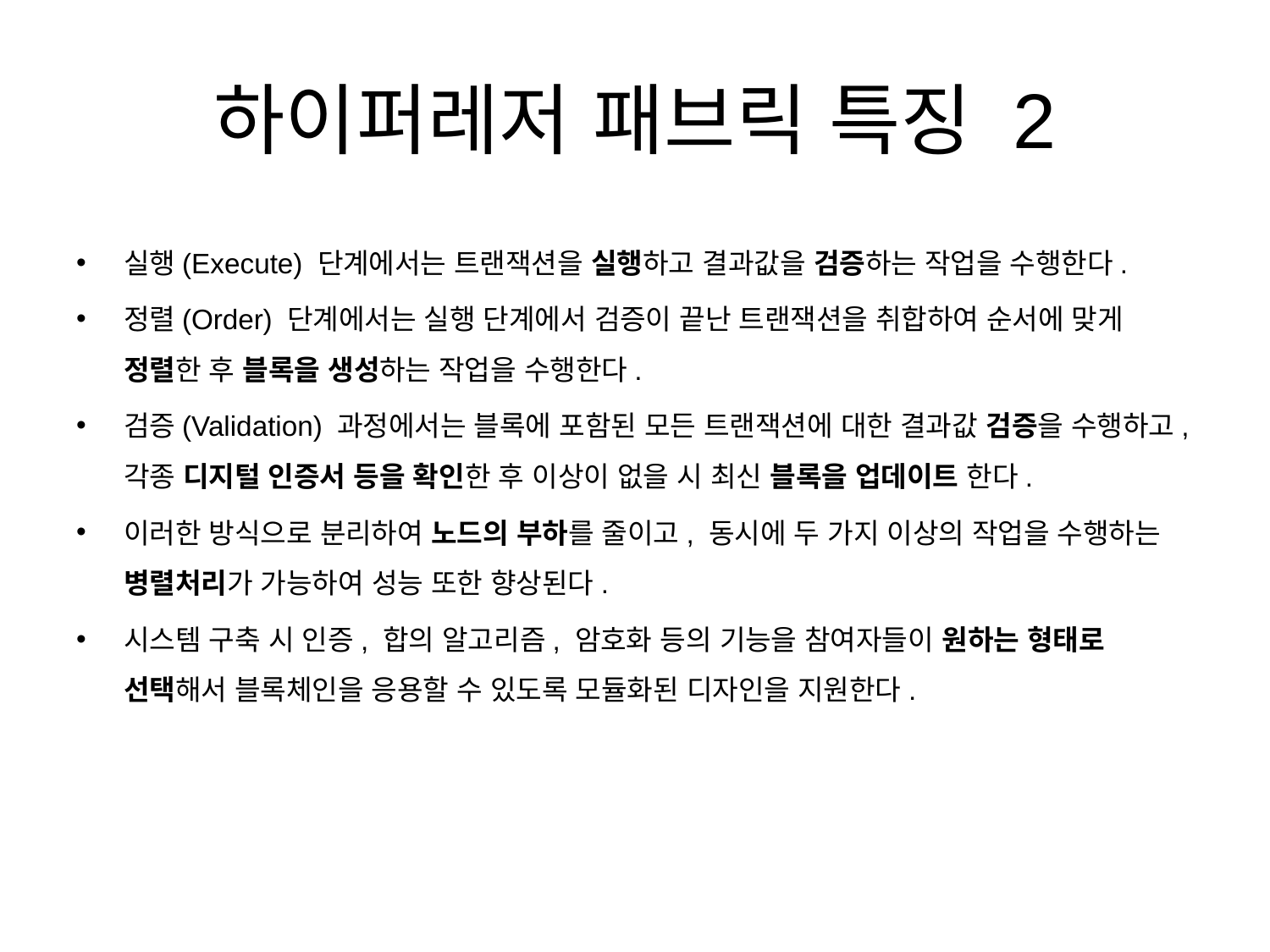

# 하이퍼레저 패브릭 특징 2
실행(Execute) 단계에서는 트랜잭션을 실행하고 결과값을 검증하는 작업을 수행한다.
정렬(Order) 단계에서는 실행 단계에서 검증이 끝난 트랜잭션을 취합하여 순서에 맞게 정렬한 후 블록을 생성하는 작업을 수행한다.
검증(Validation) 과정에서는 블록에 포함된 모든 트랜잭션에 대한 결과값 검증을 수행하고, 각종 디지털 인증서 등을 확인한 후 이상이 없을 시 최신 블록을 업데이트 한다.
이러한 방식으로 분리하여 노드의 부하를 줄이고, 동시에 두 가지 이상의 작업을 수행하는 병렬처리가 가능하여 성능 또한 향상된다.
시스템 구축 시 인증, 합의 알고리즘, 암호화 등의 기능을 참여자들이 원하는 형태로 선택해서 블록체인을 응용할 수 있도록 모듈화된 디자인을 지원한다.